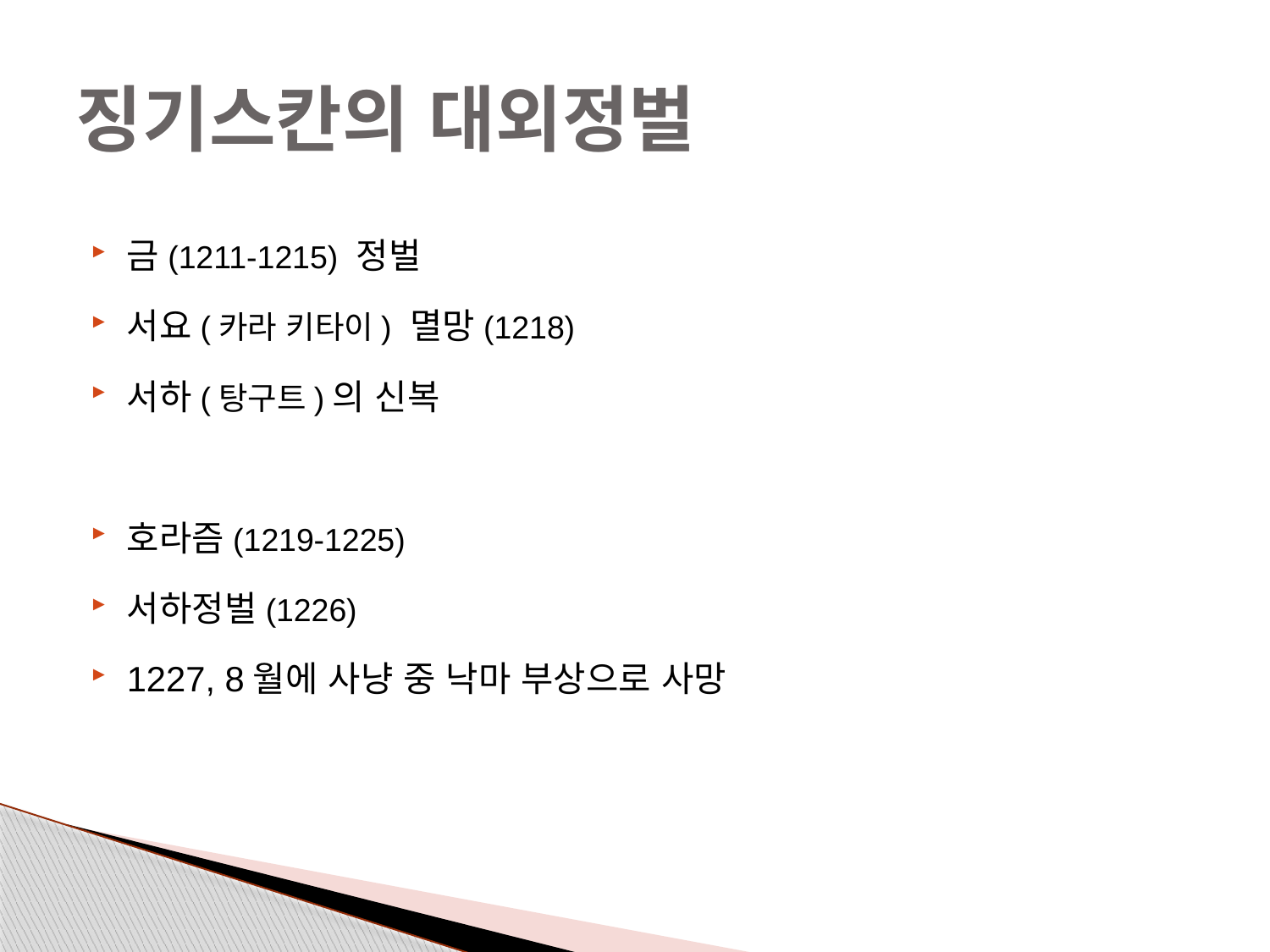

# 징기스칸의 대외정벌
금(1211-1215) 정벌
서요(카라 키타이) 멸망(1218)
서하(탕구트)의 신복

호라즘(1219-1225)
서하정벌(1226)
1227, 8월에 사냥 중 낙마 부상으로 사망